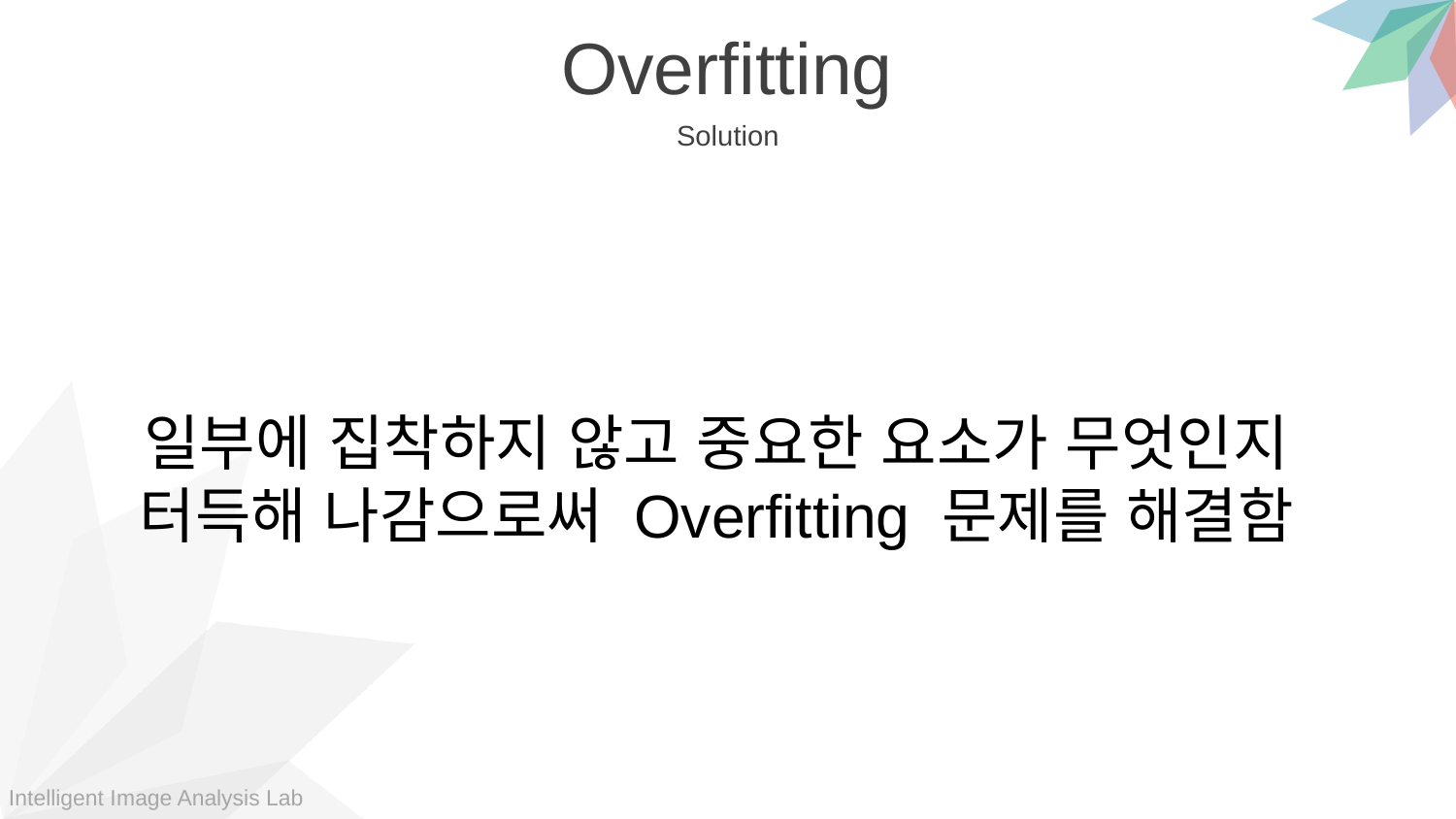

Overfitting
Solution
일부에 집착하지 않고 중요한 요소가 무엇인지 터득해 나감으로써 Overfitting 문제를 해결함